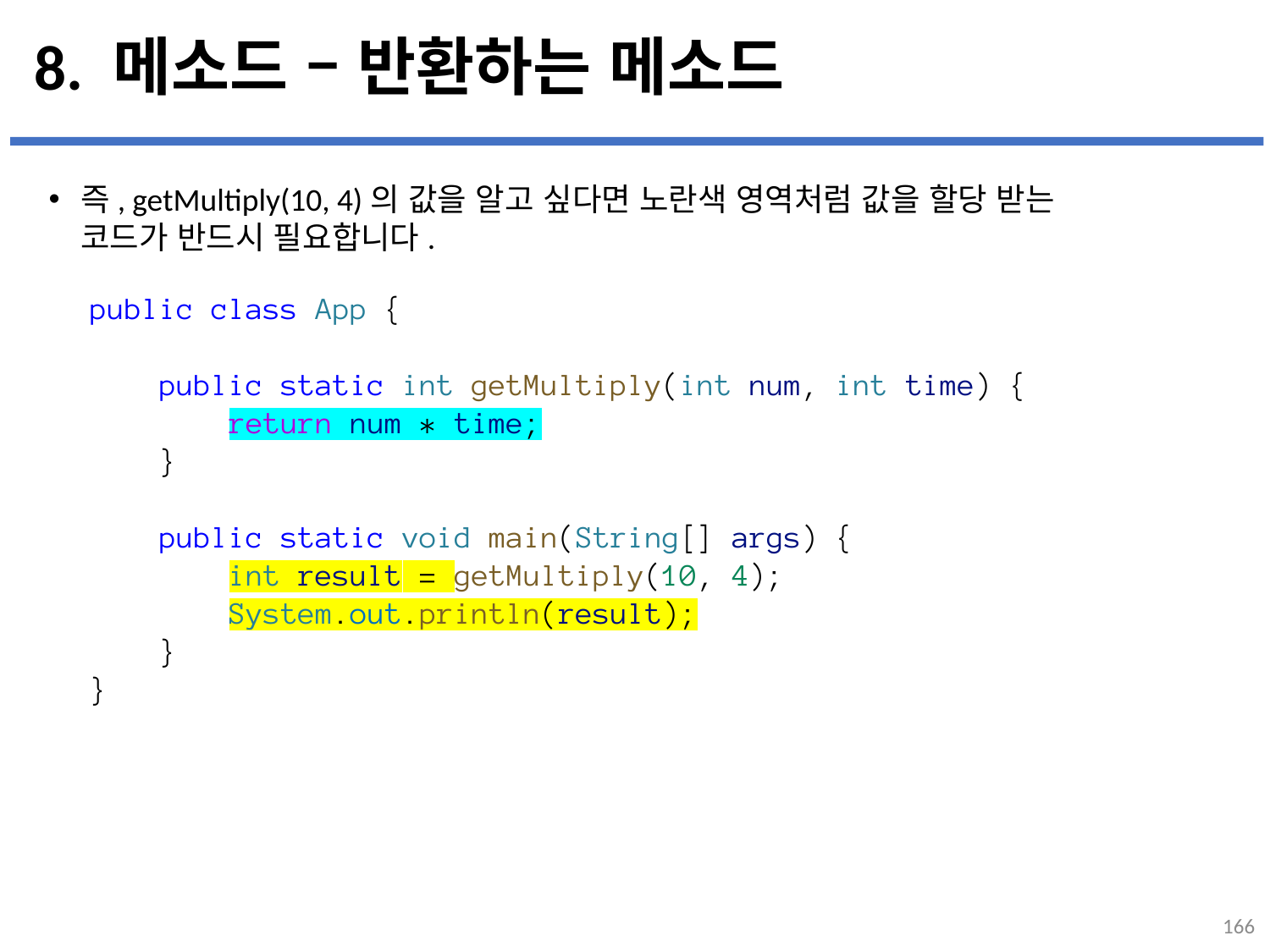

# 8. 메소드 – 반환하는 메소드
즉, getMultiply(10, 4)의 값을 알고 싶다면 노란색 영역처럼 값을 할당 받는
코드가 반드시 필요합니다.
...

설명
public class App {

    public static int getMultiply(int num, int time) {
        return num * time;
    }
    public static void main(String[] args) {
        int result = getMultiply(10, 4);
        System.out.println(result);
    }
}
166